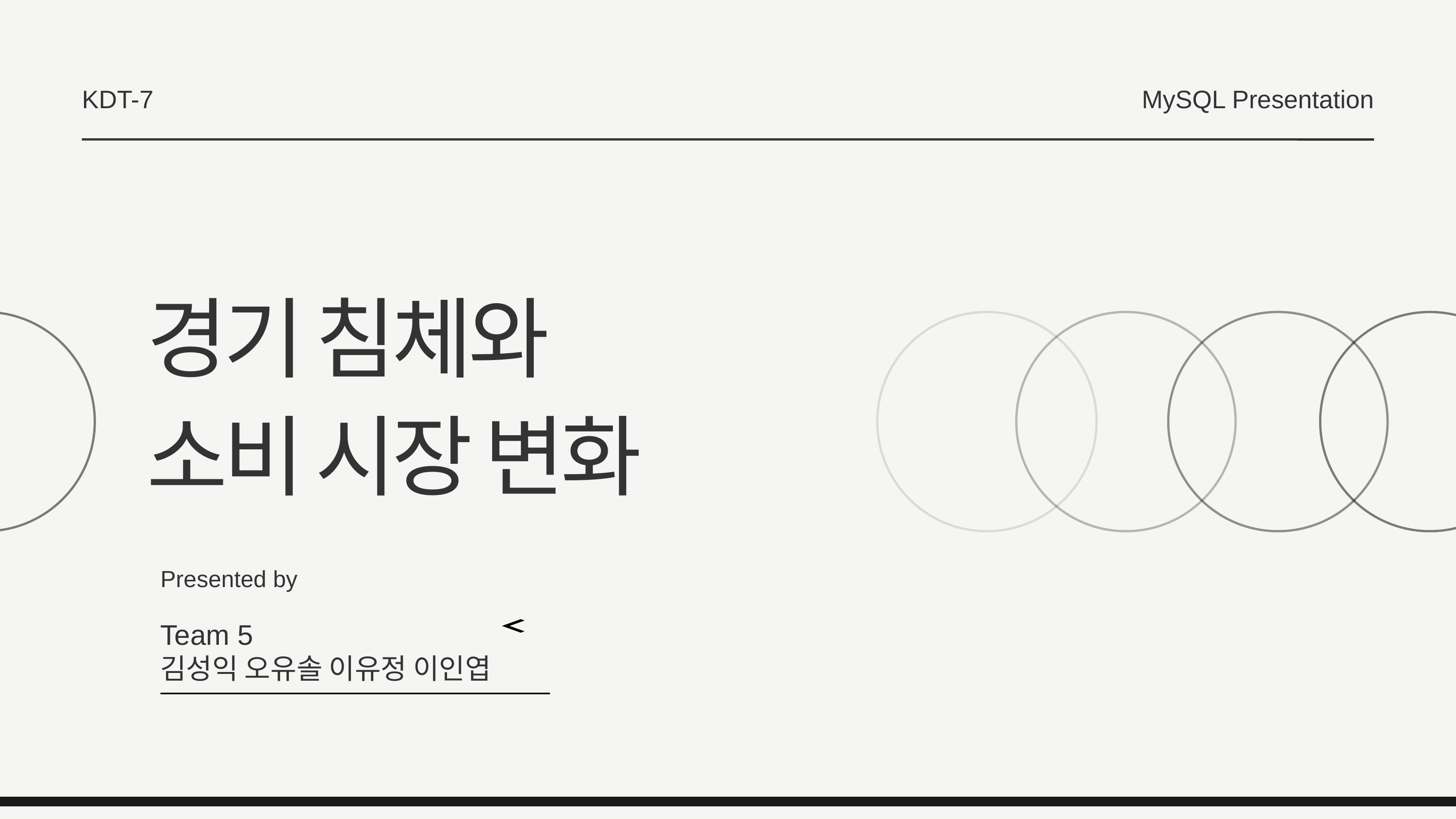

KDT-7
MySQL Presentation

경기 침체와
소비 시장 변화

Presented by
Team 5

김성익 오유솔 이유정 이인엽